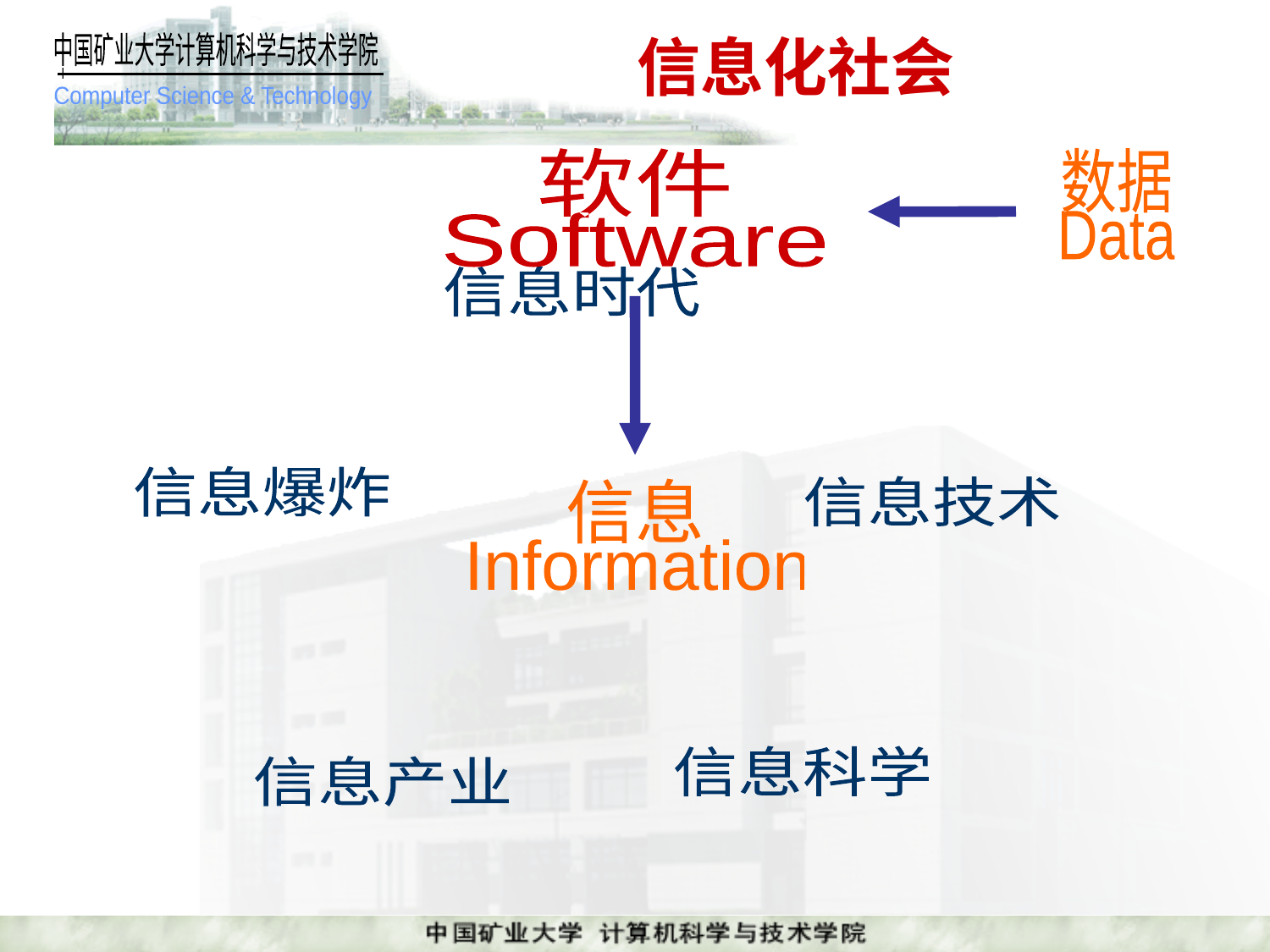

# 信息化社会
软件
Software
数据
Data

信息时代

信息爆炸
信息技术
信息
Information
信息科学
信息产业
2